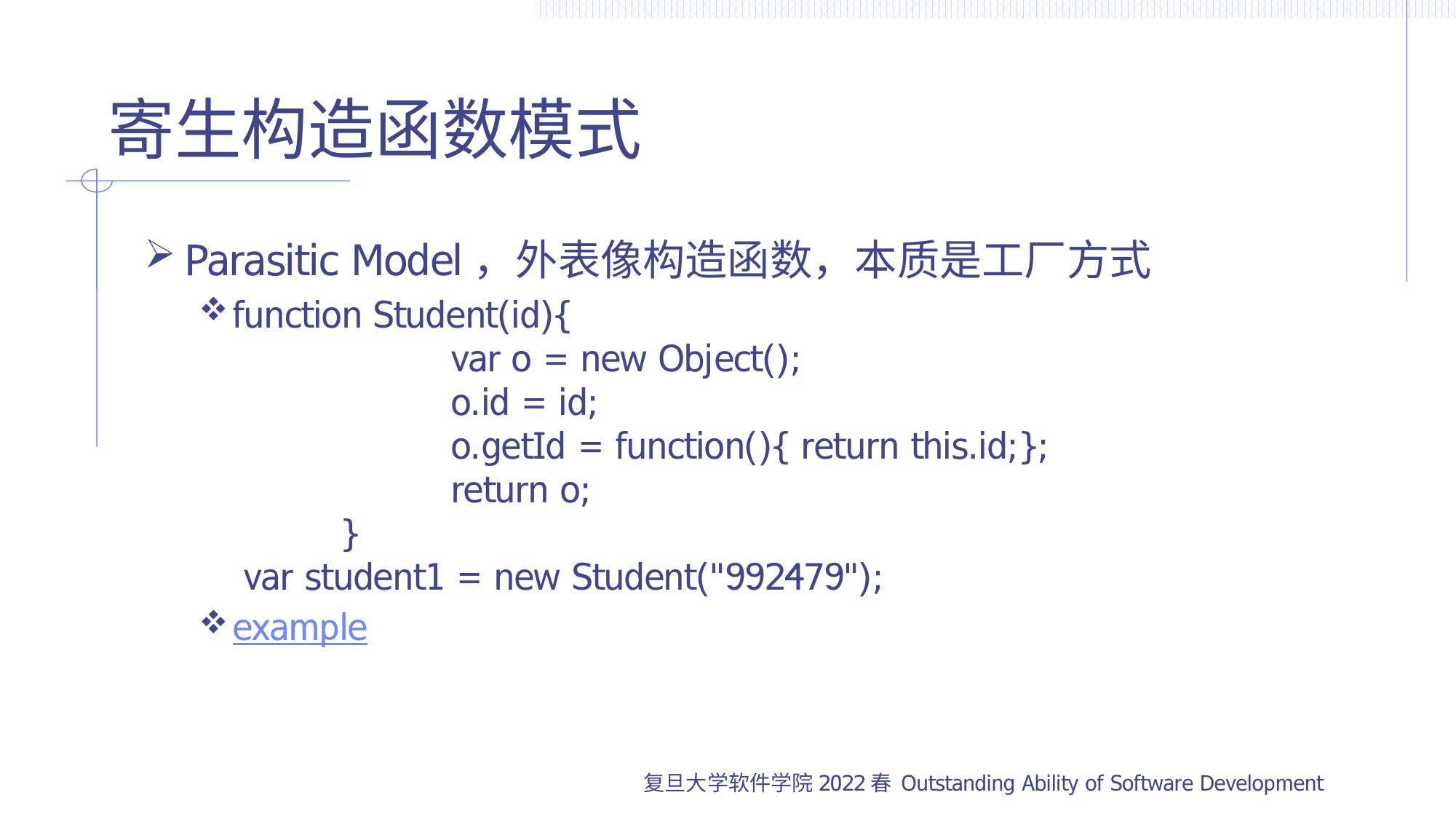

# 寄生构造函数模式
Parasitic Model，外表像构造函数，本质是工厂方式
function Student(id){
		var o = new Object();
		o.id = id;
		o.getId = function(){ return this.id;};
		return o;
	}
 var student1 = new Student("992479");
example